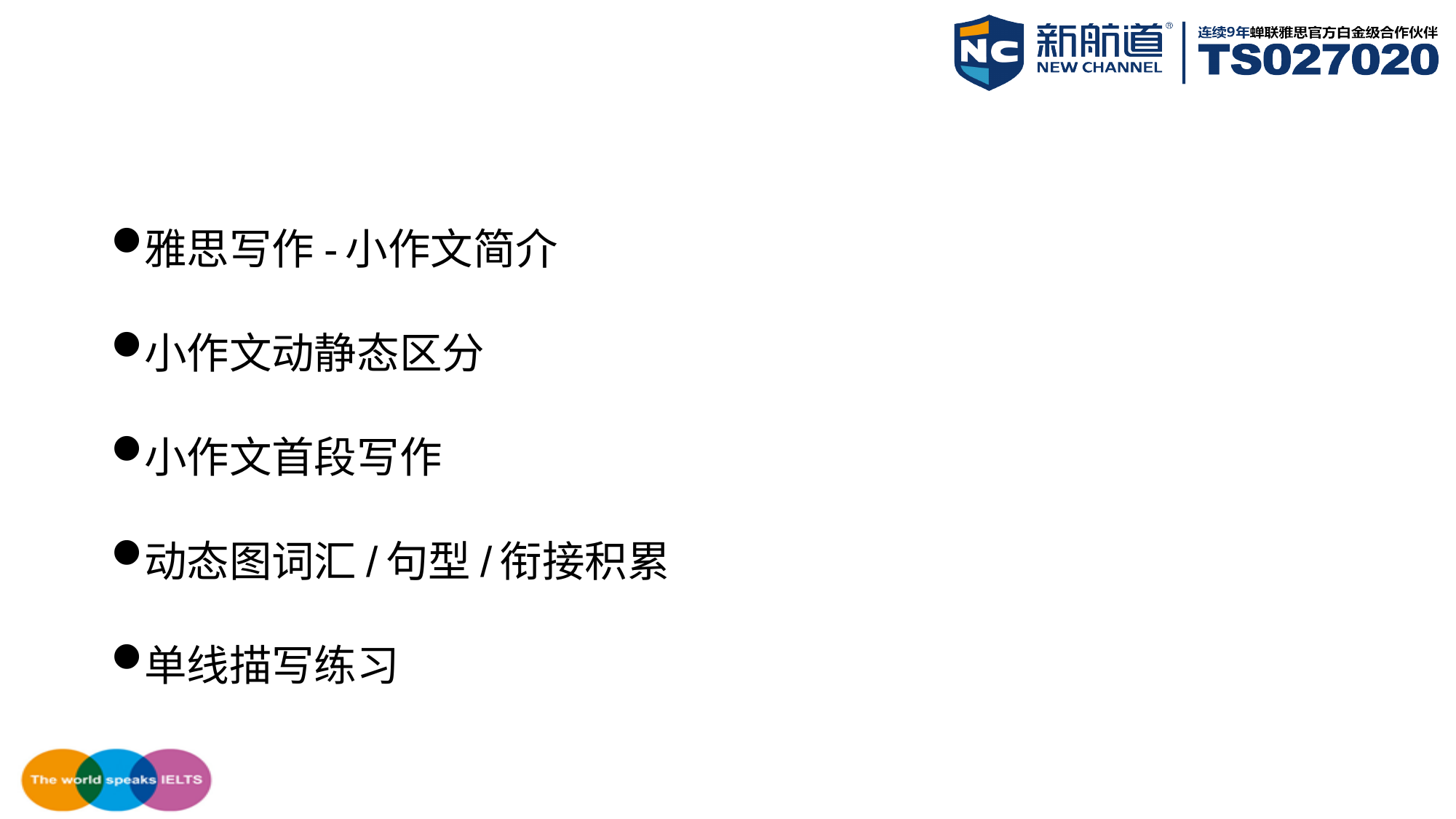

雅思写作-小作文简介
小作文动静态区分
小作文首段写作
动态图词汇/句型/衔接积累
单线描写练习